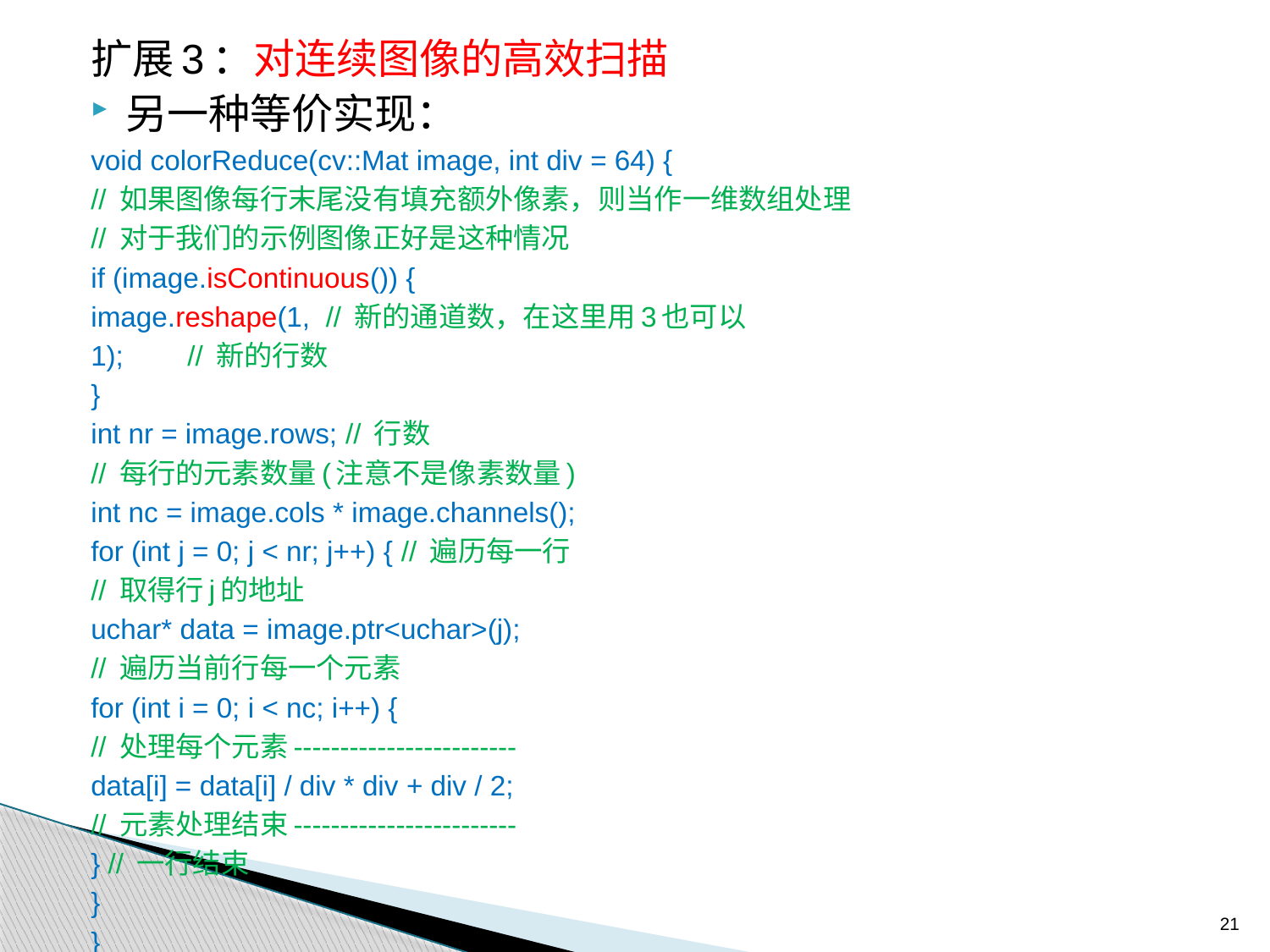

扩展3：对连续图像的高效扫描
另一种等价实现：
	void colorReduce(cv::Mat image, int div = 64) {
		// 如果图像每行末尾没有填充额外像素，则当作一维数组处理
		// 对于我们的示例图像正好是这种情况
		if (image.isContinuous()) {
			image.reshape(1,  // 新的通道数，在这里用3也可以
			1);		// 新的行数
		}
		int nr = image.rows; // 行数
		// 每行的元素数量(注意不是像素数量)
		int nc = image.cols * image.channels();
		for (int j = 0; j < nr; j++) { // 遍历每一行
			// 取得行j的地址
			uchar* data = image.ptr<uchar>(j);
			// 遍历当前行每一个元素
			for (int i = 0; i < nc; i++) {
				// 处理每个元素------------------------
				data[i] = data[i] / div * div + div / 2;
				// 元素处理结束------------------------
			} // 一行结束
		}
	}
21